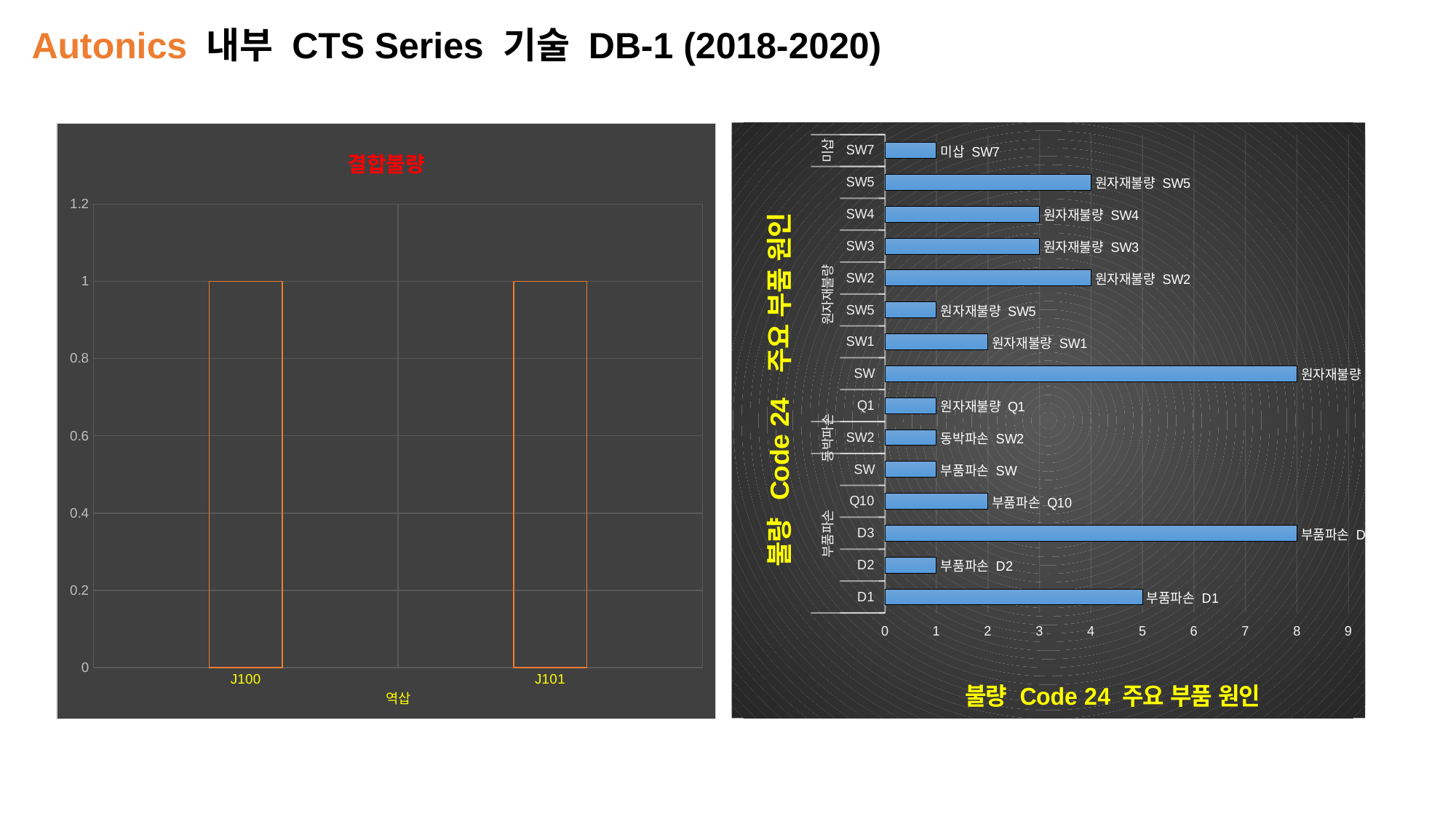

Autonics 내부 CTS Series 기술 DB-1 (2018-2020)

### Chart: 결합불량

| Category |  |
|---|---|
| J100 | 1.0 |
| J101 | 1.0 |

### Chart:

| Category |  |
|---|---|
| D1 | 5.0 |
| D2 | 1.0 |
| D3 | 8.0 |
| Q10 | 2.0 |
| SW | 1.0 |
| SW2 | 1.0 |
| Q1 | 1.0 |
| SW | 8.0 |
| SW1 | 2.0 |
| SW5 | 1.0 |
| SW2 | 4.0 |
| SW3 | 3.0 |
| SW4 | 3.0 |
| SW5 | 4.0 |
| SW7 | 1.0 |